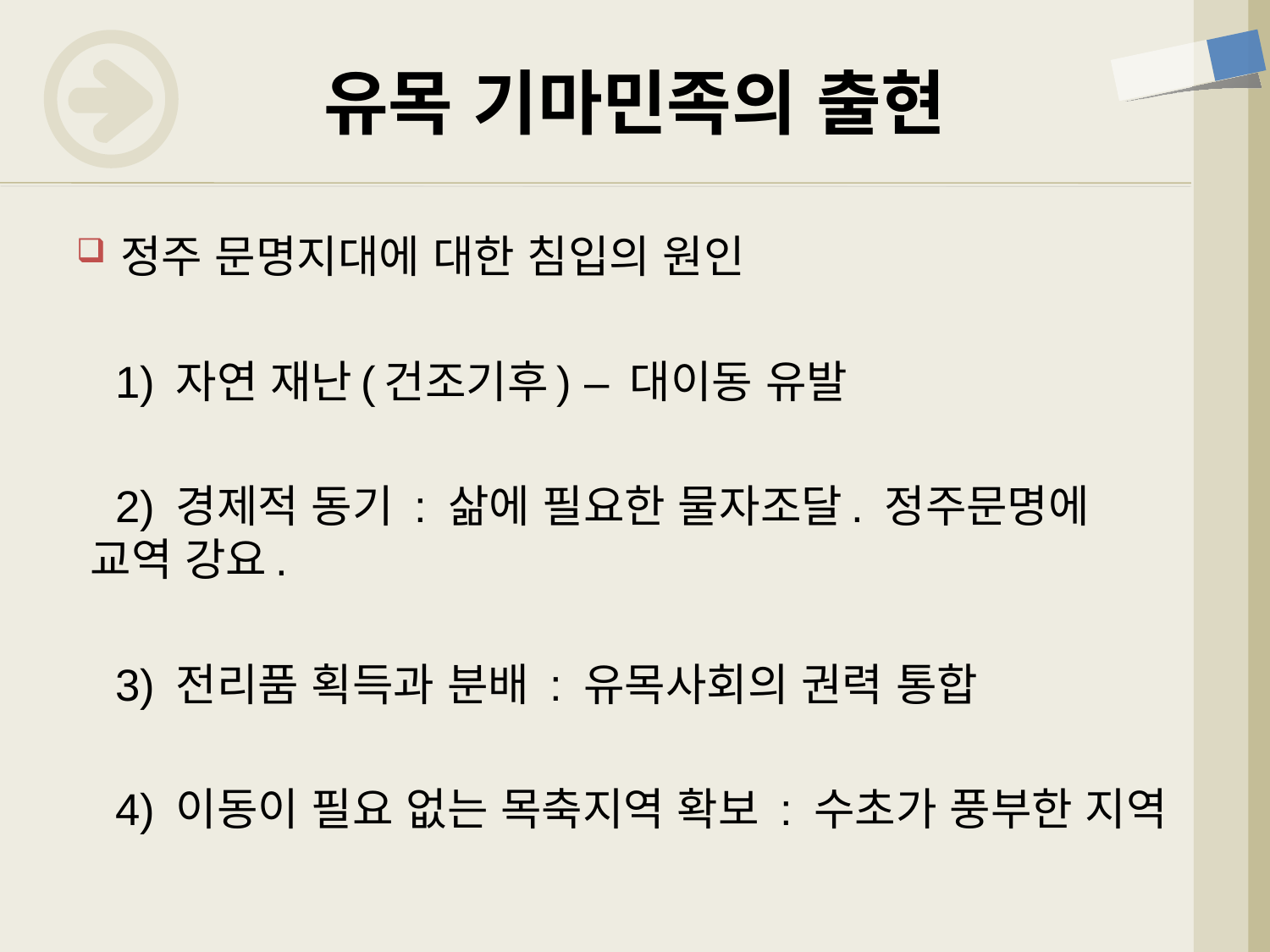

# 유목 기마민족의 출현
정주 문명지대에 대한 침입의 원인

  1) 자연 재난(건조기후) – 대이동 유발

  2) 경제적 동기 : 삶에 필요한 물자조달. 정주문명에 교역 강요.

  3) 전리품 획득과 분배 : 유목사회의 권력 통합

  4) 이동이 필요 없는 목축지역 확보 : 수초가 풍부한 지역